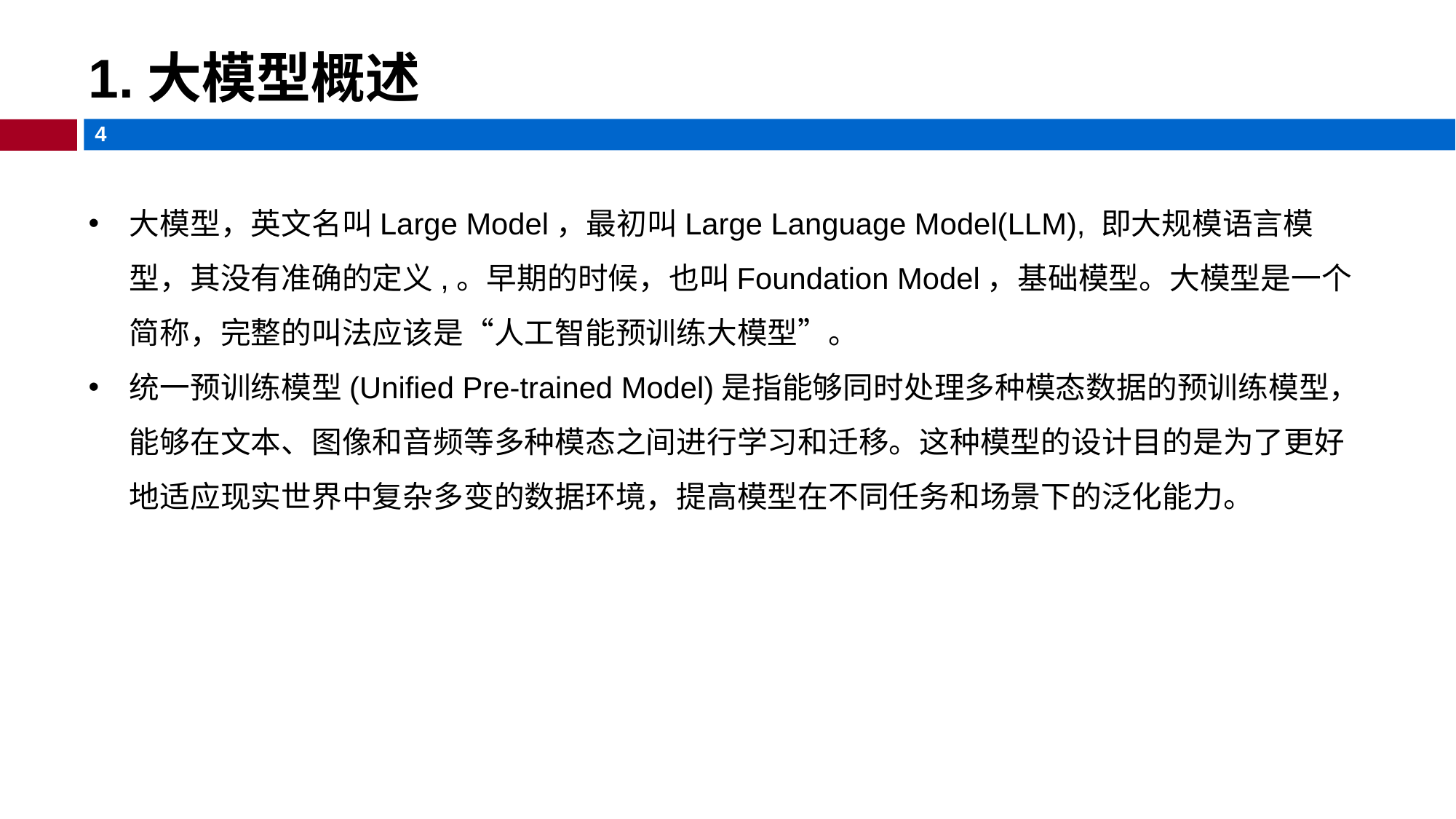

1.大模型概述
大模型，英文名叫Large Model，最初叫Large Language Model(LLM), 即大规模语言模型，其没有准确的定义,。早期的时候，也叫Foundation Model，基础模型。大模型是一个简称，完整的叫法应该是“人工智能预训练大模型”。
统一预训练模型(Unified Pre-trained Model)‌是指能够同时处理多种模态数据的预训练模型，能够在文本、图像和音频等多种模态之间进行学习和迁移。这种模型的设计目的是为了更好地适应现实世界中复杂多变的数据环境，提高模型在不同任务和场景下的泛化能力。